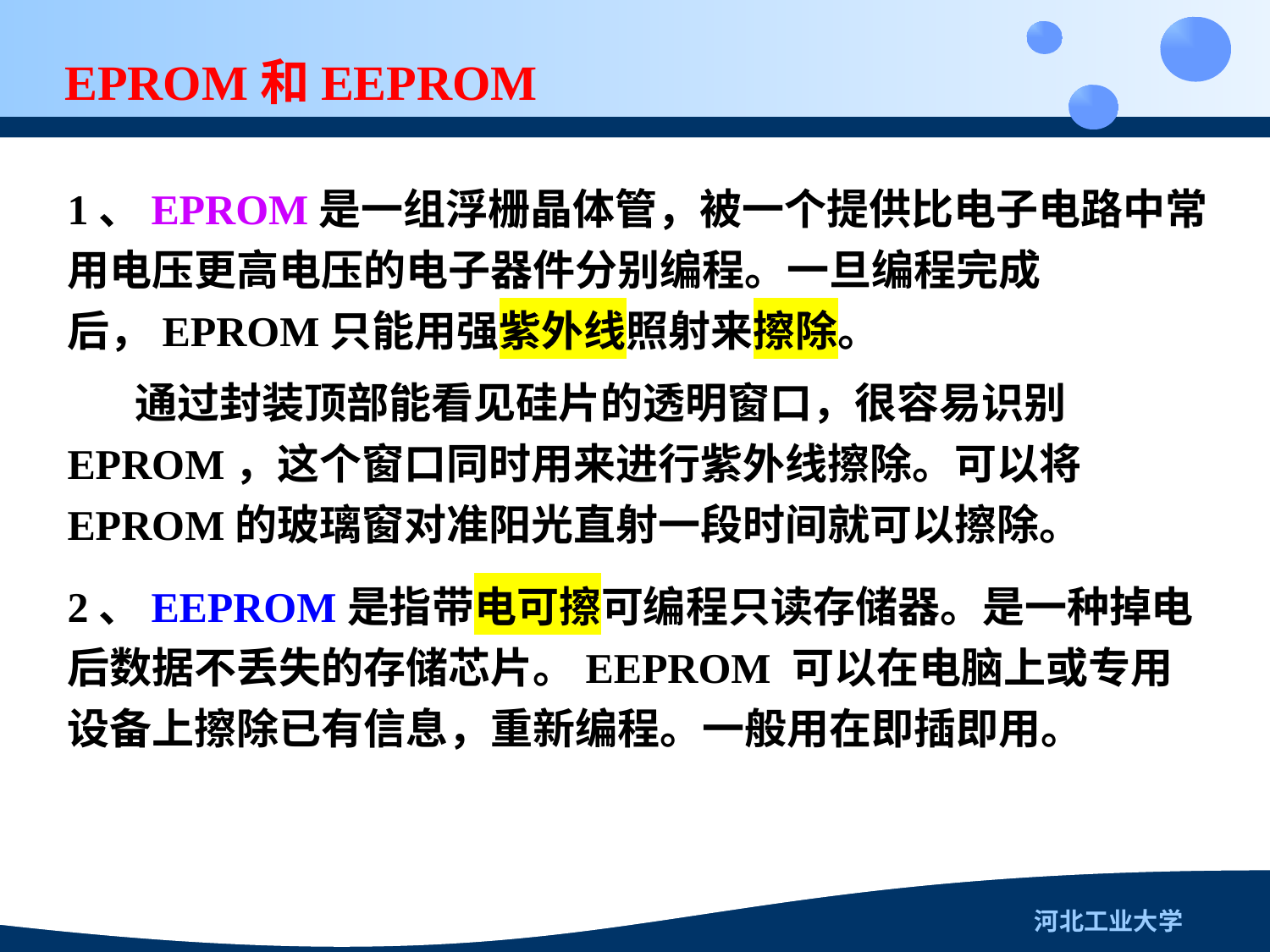

EPROM和EEPROM
1、EPROM是一组浮栅晶体管，被一个提供比电子电路中常用电压更高电压的电子器件分别编程。一旦编程完成后，EPROM只能用强紫外线照射来擦除。
      通过封装顶部能看见硅片的透明窗口，很容易识别EPROM，这个窗口同时用来进行紫外线擦除。可以将EPROM的玻璃窗对准阳光直射一段时间就可以擦除。
2、EEPROM是指带电可擦可编程只读存储器。是一种掉电后数据不丢失的存储芯片。EEPROM 可以在电脑上或专用设备上擦除已有信息，重新编程。一般用在即插即用。

河北工业大学